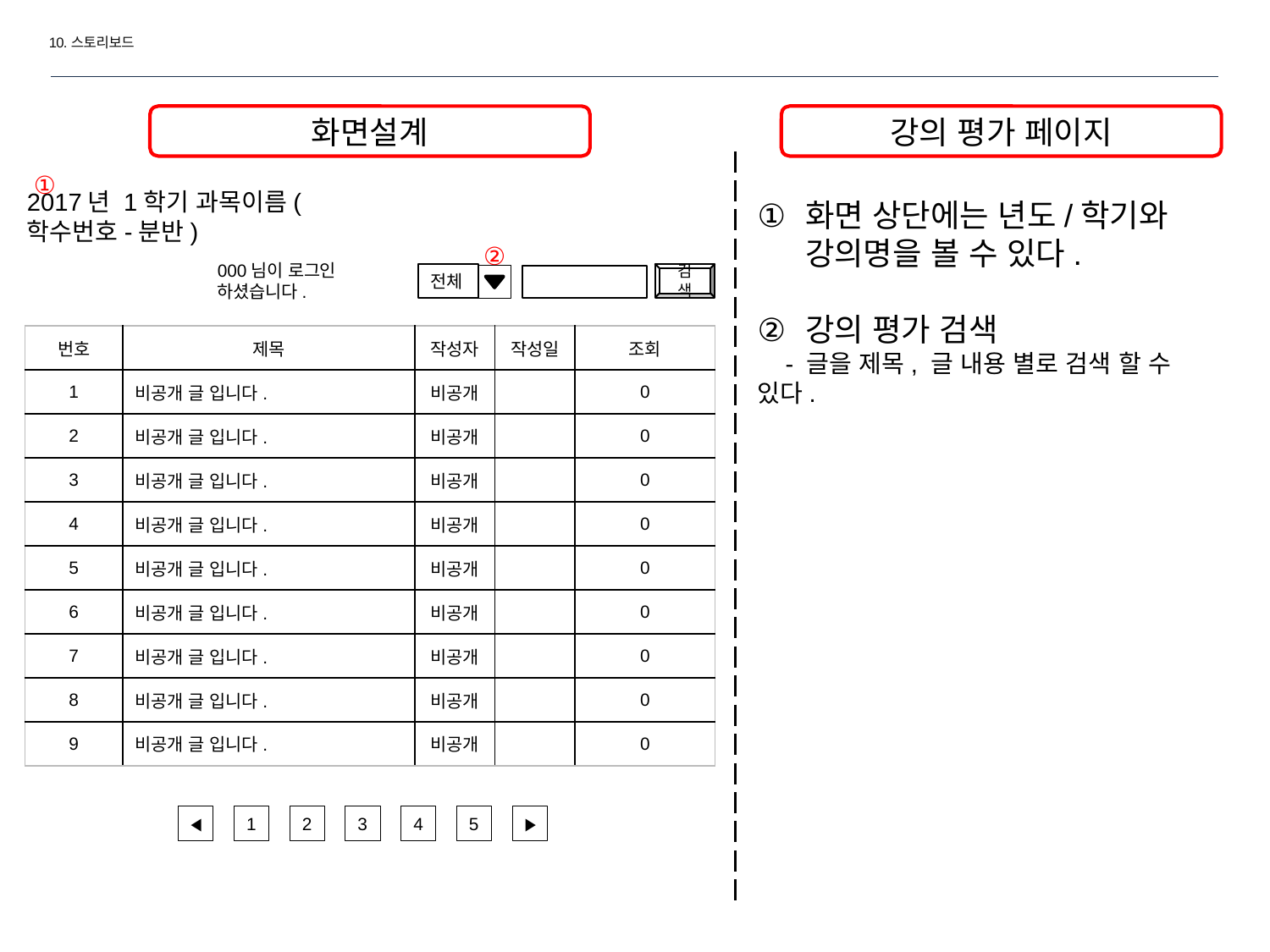

10.스토리보드
화면설계
강의 평가 페이지
①
2017년 1학기 과목이름(학수번호-분반)
화면 상단에는 년도/학기와 강의명을 볼 수 있다.

강의 평가 검색
    - 글을 제목, 글 내용 별로 검색 할 수 있다.
②
000님이 로그인 하셨습니다.
검색
전체

| 번호 | 제목 | 작성자 | 작성일 | 조회 |
| --- | --- | --- | --- | --- |
| 1 | 비공개 글 입니다. | 비공개 |  | 0 |
| 2 | 비공개 글 입니다. | 비공개 |  | 0 |
| 3 | 비공개 글 입니다. | 비공개 |  | 0 |
| 4 | 비공개 글 입니다. | 비공개 |  | 0 |
| 5 | 비공개 글 입니다. | 비공개 |  | 0 |
| 6 | 비공개 글 입니다. | 비공개 |  | 0 |
| 7 | 비공개 글 입니다. | 비공개 |  | 0 |
| 8 | 비공개 글 입니다. | 비공개 |  | 0 |
| 9 | 비공개 글 입니다. | 비공개 |  | 0 |
◀
1
2
3
4
5
▶